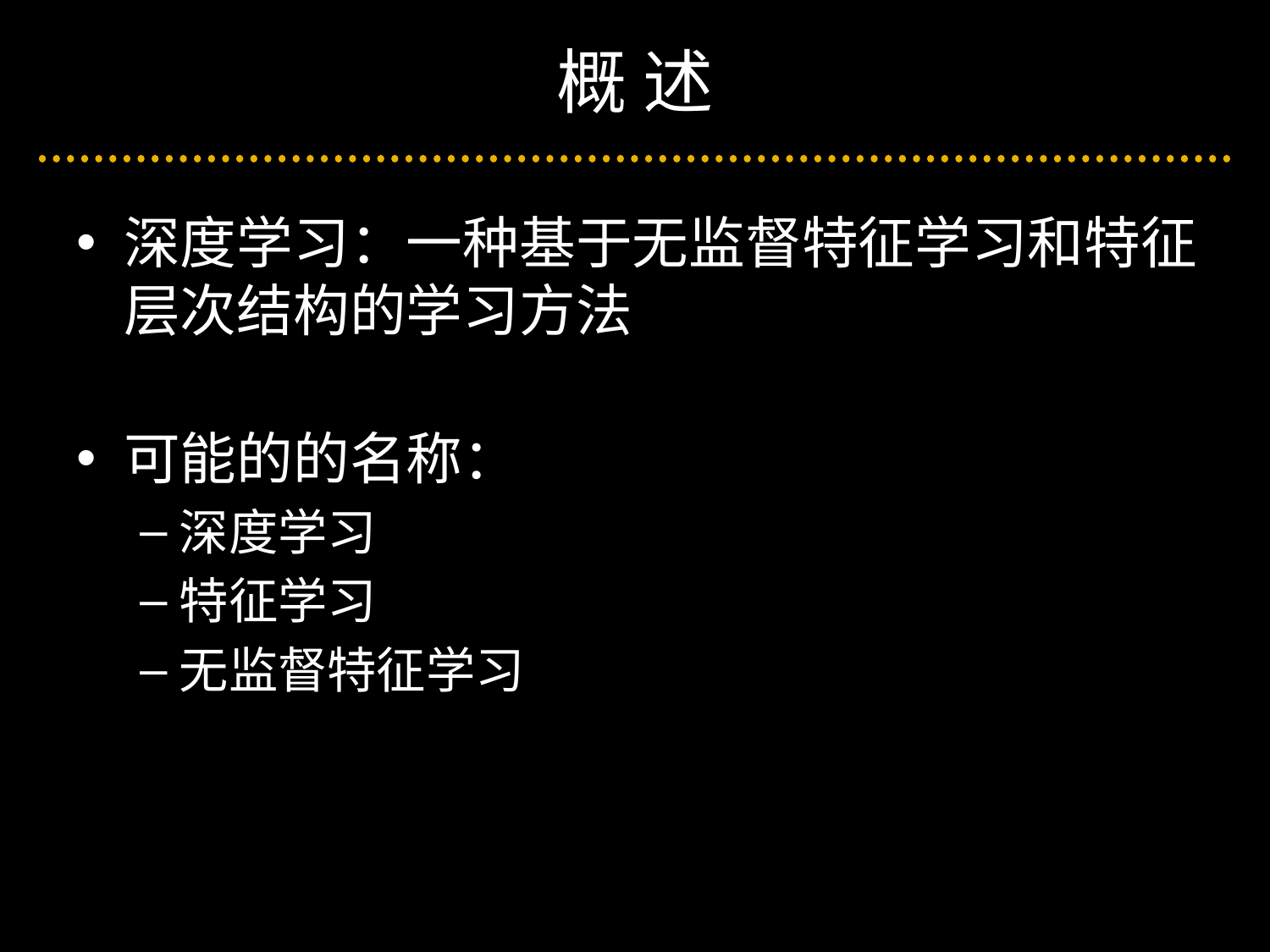

# 概 述
深度学习：一种基于无监督特征学习和特征层次结构的学习方法

可能的的名称：
深度学习
特征学习
无监督特征学习